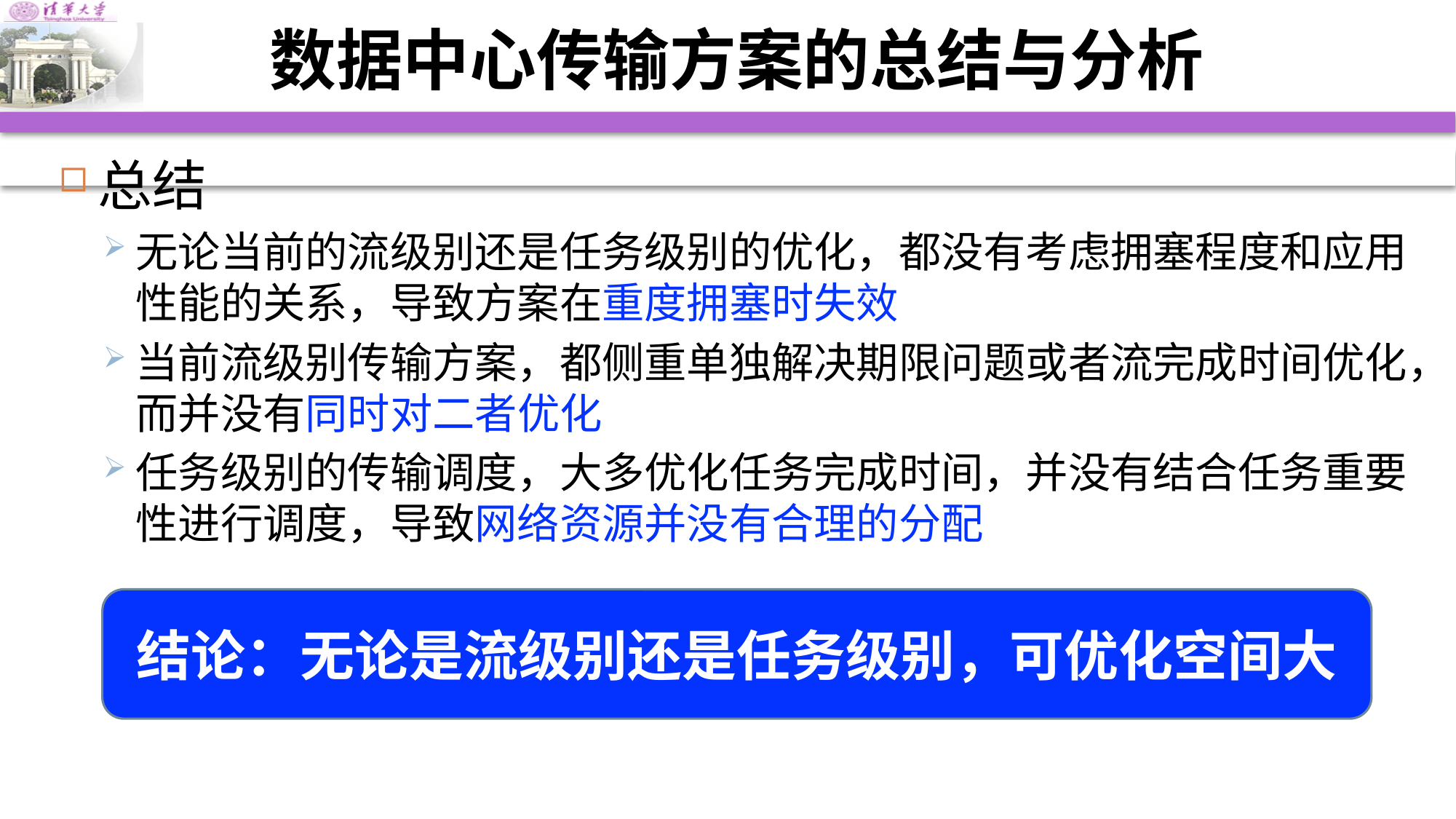

# 数据中心传输方案的总结与分析
总结
无论当前的流级别还是任务级别的优化，都没有考虑拥塞程度和应用性能的关系，导致方案在重度拥塞时失效
当前流级别传输方案，都侧重单独解决期限问题或者流完成时间优化，而并没有同时对二者优化
任务级别的传输调度，大多优化任务完成时间，并没有结合任务重要性进行调度，导致网络资源并没有合理的分配
结论：无论是流级别还是任务级别，可优化空间大